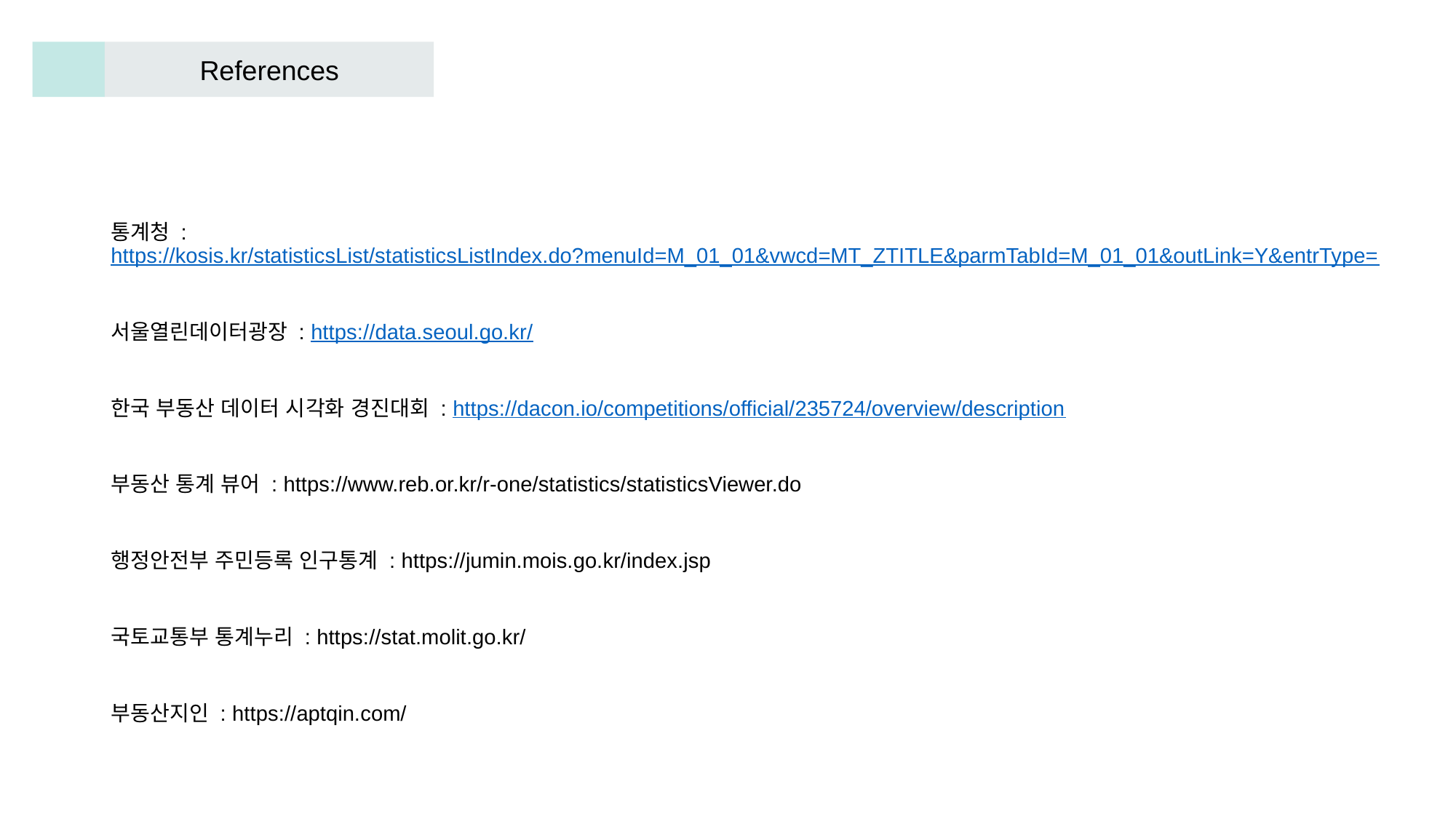

References
통계청 : https://kosis.kr/statisticsList/statisticsListIndex.do?menuId=M_01_01&vwcd=MT_ZTITLE&parmTabId=M_01_01&outLink=Y&entrType=

서울열린데이터광장 : https://data.seoul.go.kr/

한국 부동산 데이터 시각화 경진대회 : https://dacon.io/competitions/official/235724/overview/description

부동산 통계 뷰어 : https://www.reb.or.kr/r-one/statistics/statisticsViewer.do

행정안전부 주민등록 인구통계 : https://jumin.mois.go.kr/index.jsp

국토교통부 통계누리 : https://stat.molit.go.kr/

부동산지인 : https://aptqin.com/